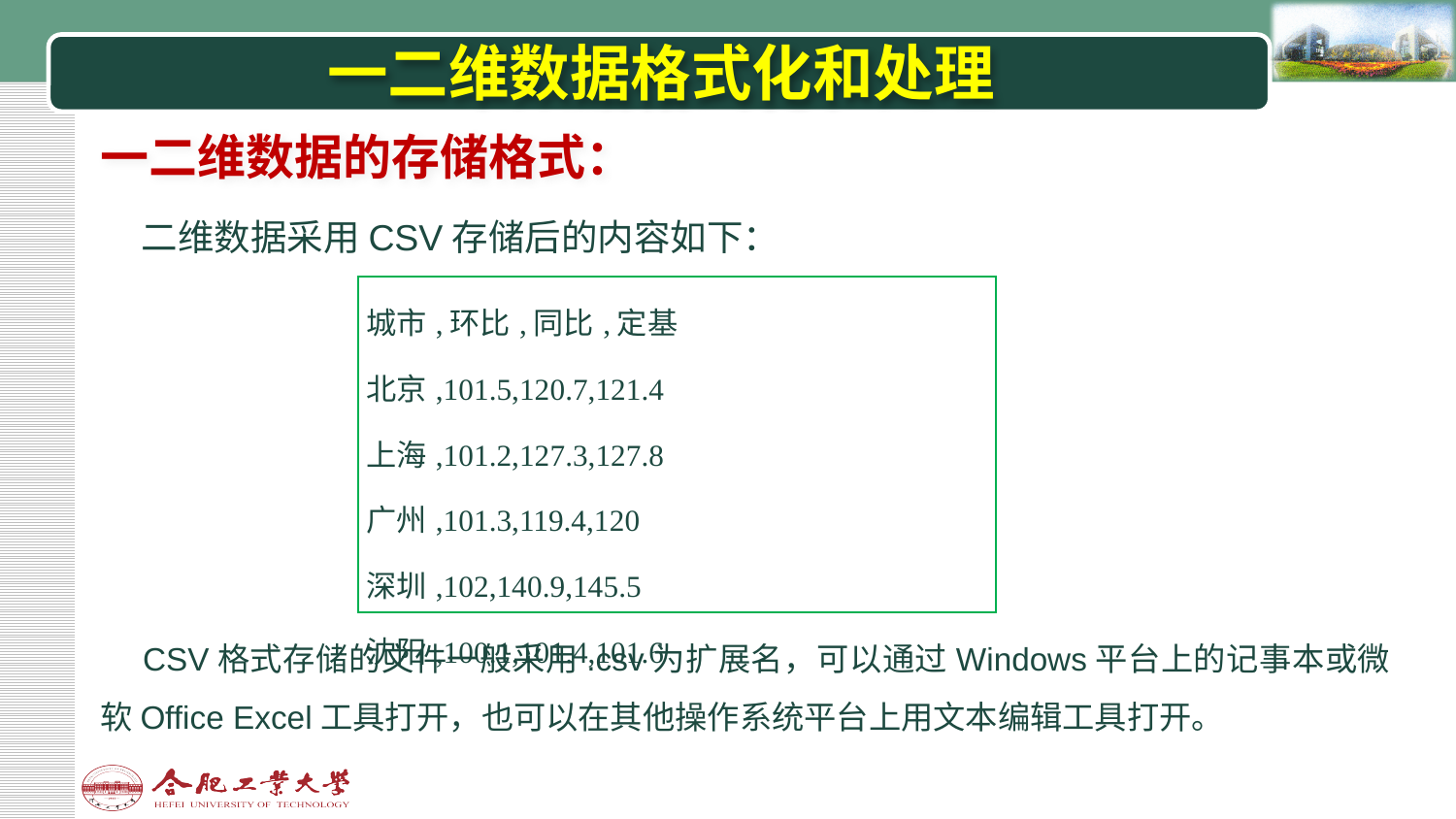

# 一二维数据格式化和处理
一二维数据的存储格式：
     二维数据采用CSV存储后的内容如下：
| 城市,环比,同比,定基 北京,101.5,120.7,121.4 上海,101.2,127.3,127.8 广州,101.3,119.4,120 深圳,102,140.9,145.5 沈阳,100.1,101.4,101.6 |
| --- |
CSV格式存储的文件一般采用.csv为扩展名，可以通过Windows平台上的记事本或微软Office Excel工具打开，也可以在其他操作系统平台上用文本编辑工具打开。